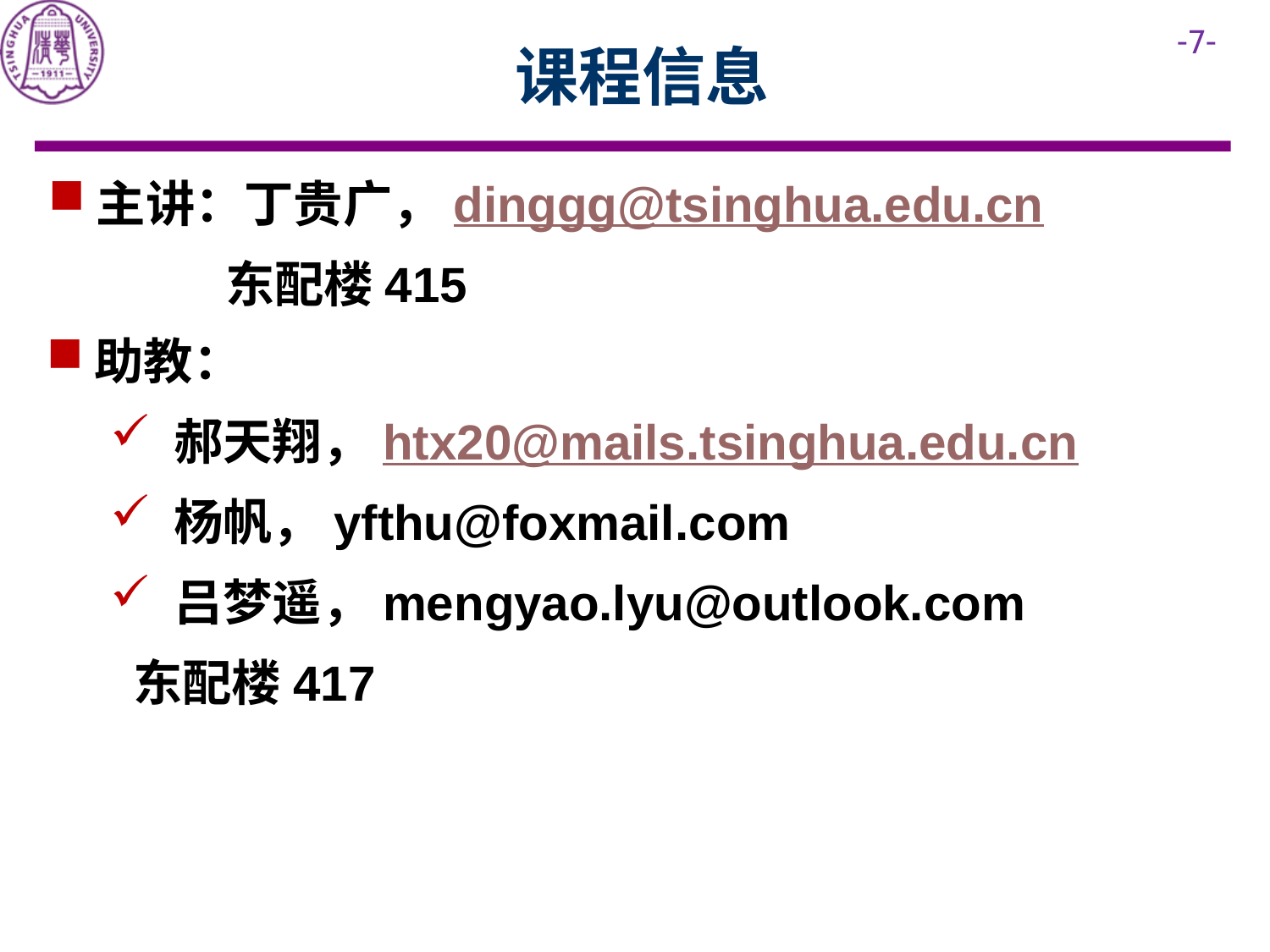

# 课程信息
主讲：丁贵广，dinggg@tsinghua.edu.cn
         东配楼415

助教：
郝天翔，htx20@mails.tsinghua.edu.cn
杨帆，yfthu@foxmail.com
吕梦遥，mengyao.lyu@outlook.com
 东配楼417